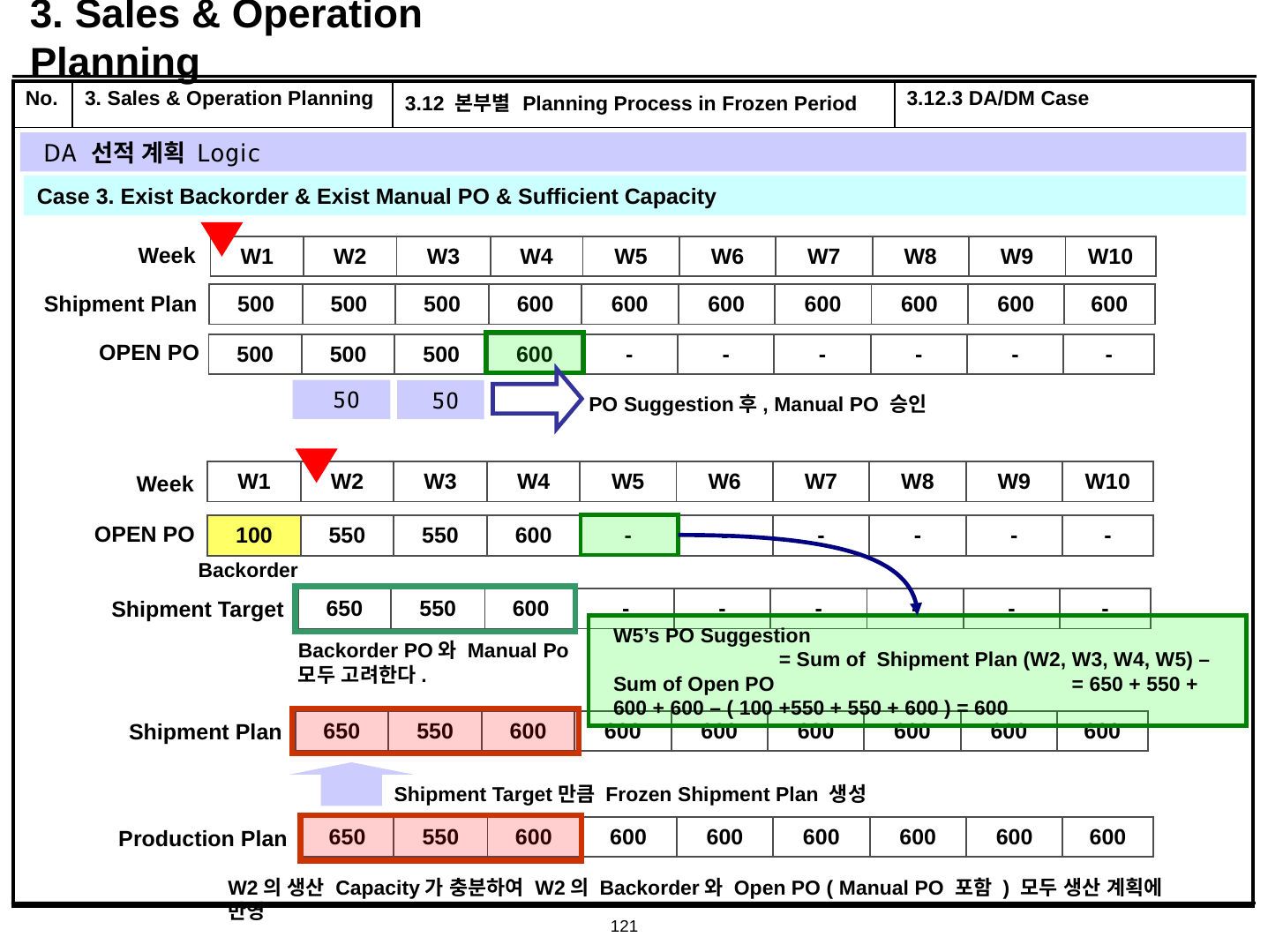

# 3. Sales & Operation Planning
| No. | 3. Sales & Operation Planning | 3.12 본부별 Planning Process in Frozen Period | 3.12.3 DA/DM Case |
| --- | --- | --- | --- |
|  |  |  |  |
DA 선적 계획 Logic
Case 3. Exist Backorder & Exist Manual PO & Sufficient Capacity

Week
| W1 | W2 | W3 | W4 | W5 | W6 | W7 | W8 | W9 | W10 |
| --- | --- | --- | --- | --- | --- | --- | --- | --- | --- |
Shipment Plan
| 500 | 500 | 500 | 600 | 600 | 600 | 600 | 600 | 600 | 600 |
| --- | --- | --- | --- | --- | --- | --- | --- | --- | --- |
OPEN PO

| 500 | 500 | 500 | 600 | - | - | - | - | - | - |
| --- | --- | --- | --- | --- | --- | --- | --- | --- | --- |

50
50
PO Suggestion후, Manual PO 승인

| W1 | W2 | W3 | W4 | W5 | W6 | W7 | W8 | W9 | W10 |
| --- | --- | --- | --- | --- | --- | --- | --- | --- | --- |
Week
OPEN PO

| 100 | 550 | 550 | 600 | - | - | - | - | - | - |
| --- | --- | --- | --- | --- | --- | --- | --- | --- | --- |
Backorder

Shipment Target
| 650 | 550 | 600 | - | - | - | - | - | - |
| --- | --- | --- | --- | --- | --- | --- | --- | --- |
W5’s PO Suggestion                                                                                                       = Sum of  Shipment Plan (W2, W3, W4, W5) – Sum of Open PO                                                    = 650 + 550 + 600 + 600 – ( 100 +550 + 550 + 600 ) = 600
Backorder PO와 Manual Po모두 고려한다.

Shipment Plan
| 650 | 550 | 600 | 600 | 600 | 600 | 600 | 600 | 600 |
| --- | --- | --- | --- | --- | --- | --- | --- | --- |

Shipment Target만큼 Frozen Shipment Plan 생성

| 650 | 550 | 600 | 600 | 600 | 600 | 600 | 600 | 600 |
| --- | --- | --- | --- | --- | --- | --- | --- | --- |
Production Plan
W2의 생산 Capacity가 충분하여 W2의 Backorder와 Open PO ( Manual PO 포함 ) 모두 생산 계획에 반영
121